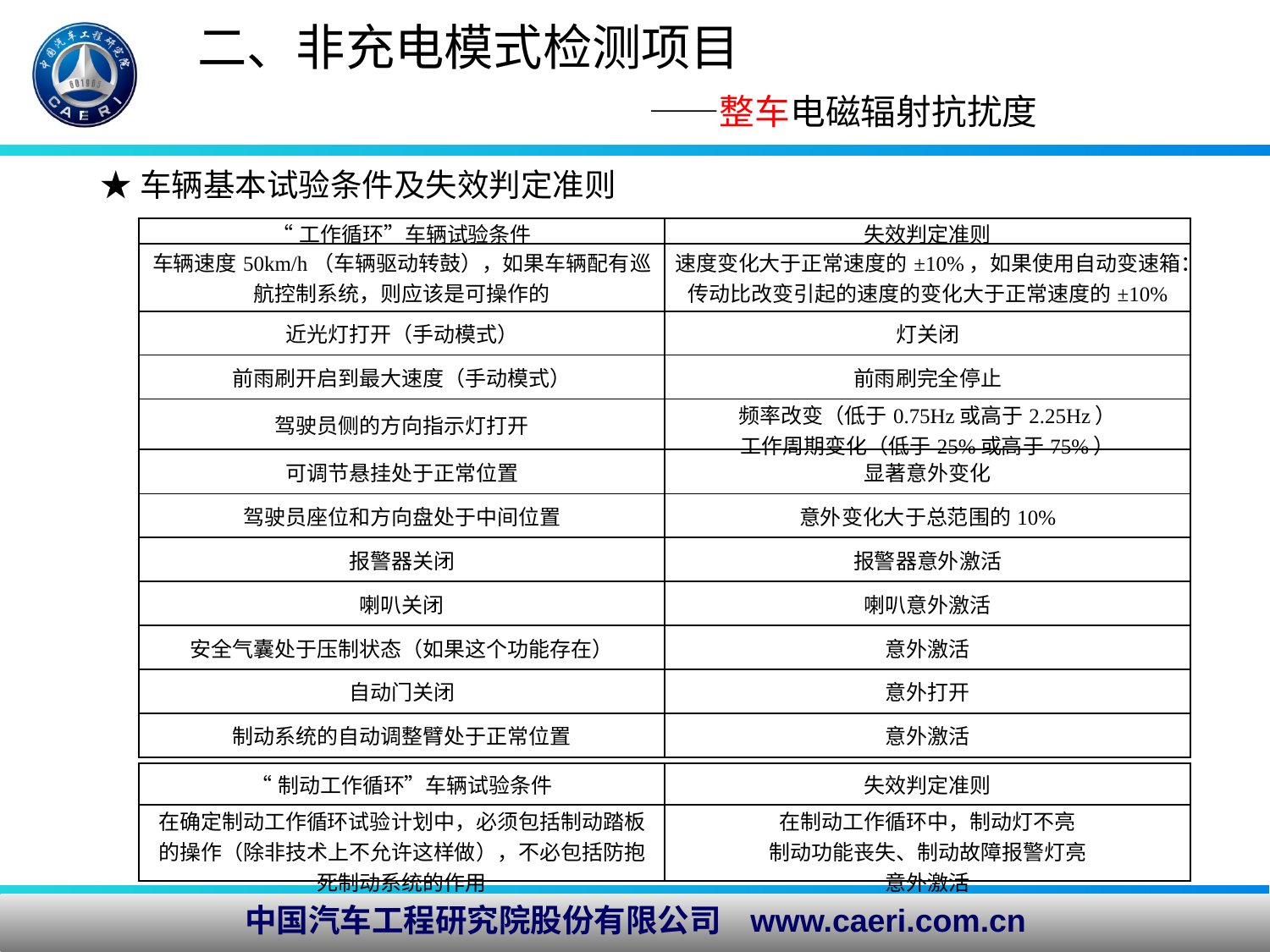

# 二、非充电模式检测项目 ——整车电磁辐射抗扰度
★车辆基本试验条件及失效判定准则
| “工作循环”车辆试验条件 | 失效判定准则 |
| --- | --- |
| 车辆速度50km/h（车辆驱动转鼓），如果车辆配有巡航控制系统，则应该是可操作的 | 速度变化大于正常速度的±10%，如果使用自动变速箱：传动比改变引起的速度的变化大于正常速度的±10% |
| 近光灯打开（手动模式） | 灯关闭 |
| 前雨刷开启到最大速度（手动模式） | 前雨刷完全停止 |
| 驾驶员侧的方向指示灯打开 | 频率改变（低于0.75Hz或高于2.25Hz） 工作周期变化（低于25%或高于75%） |
| 可调节悬挂处于正常位置 | 显著意外变化 |
| 驾驶员座位和方向盘处于中间位置 | 意外变化大于总范围的10% |
| 报警器关闭 | 报警器意外激活 |
| 喇叭关闭 | 喇叭意外激活 |
| 安全气囊处于压制状态（如果这个功能存在） | 意外激活 |
| 自动门关闭 | 意外打开 |
| 制动系统的自动调整臂处于正常位置 | 意外激活 |
| “制动工作循环”车辆试验条件 | 失效判定准则 |
| --- | --- |
| 在确定制动工作循环试验计划中，必须包括制动踏板的操作（除非技术上不允许这样做），不必包括防抱死制动系统的作用 | 在制动工作循环中，制动灯不亮 制动功能丧失、制动故障报警灯亮 意外激活 |